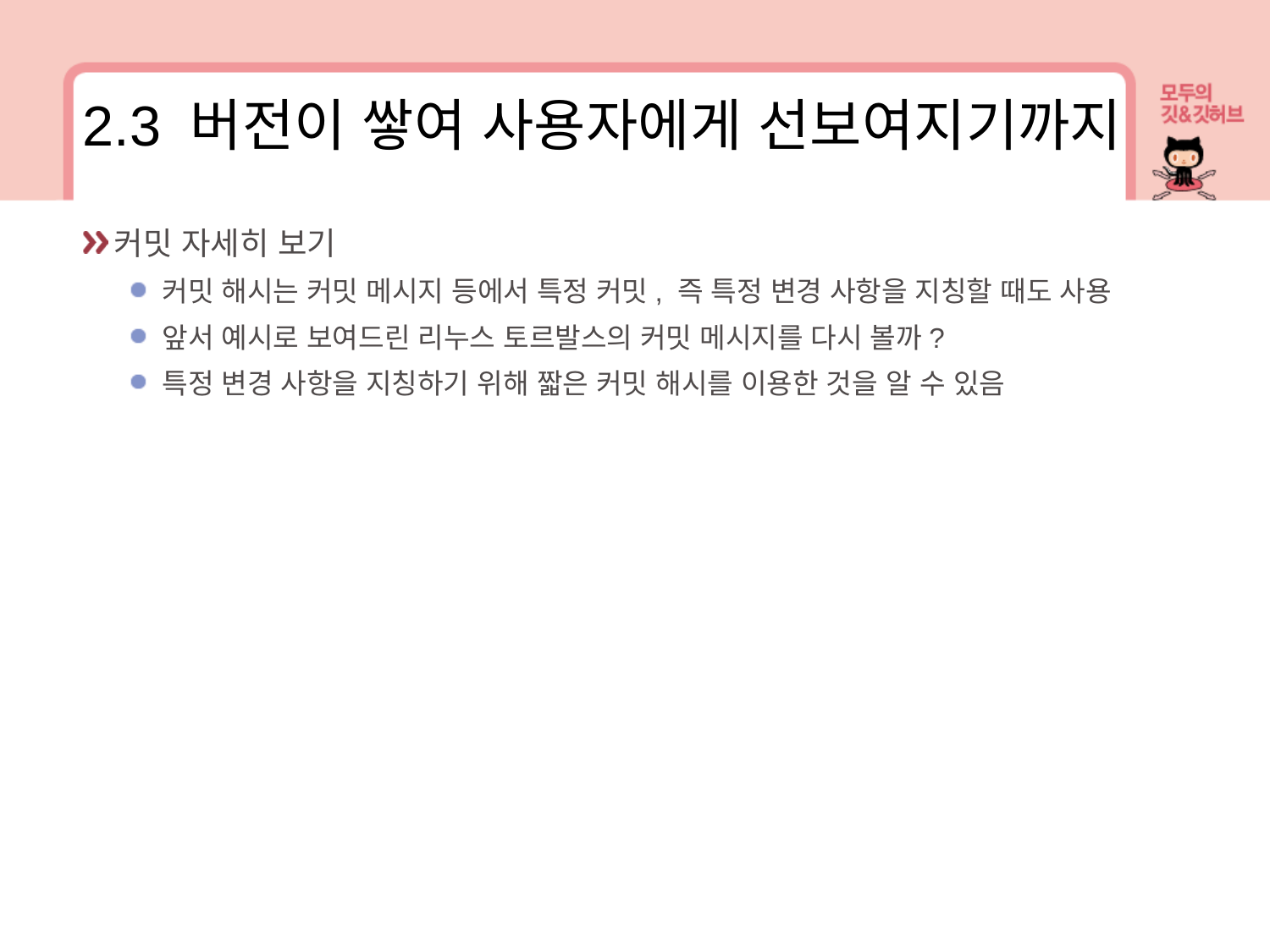

2.3 버전이 쌓여 사용자에게 선보여지기까지
커밋 자세히 보기
커밋 해시는 커밋 메시지 등에서 특정 커밋, 즉 특정 변경 사항을 지칭할 때도 사용
앞서 예시로 보여드린 리누스 토르발스의 커밋 메시지를 다시 볼까?
특정 변경 사항을 지칭하기 위해 짧은 커밋 해시를 이용한 것을 알 수 있음